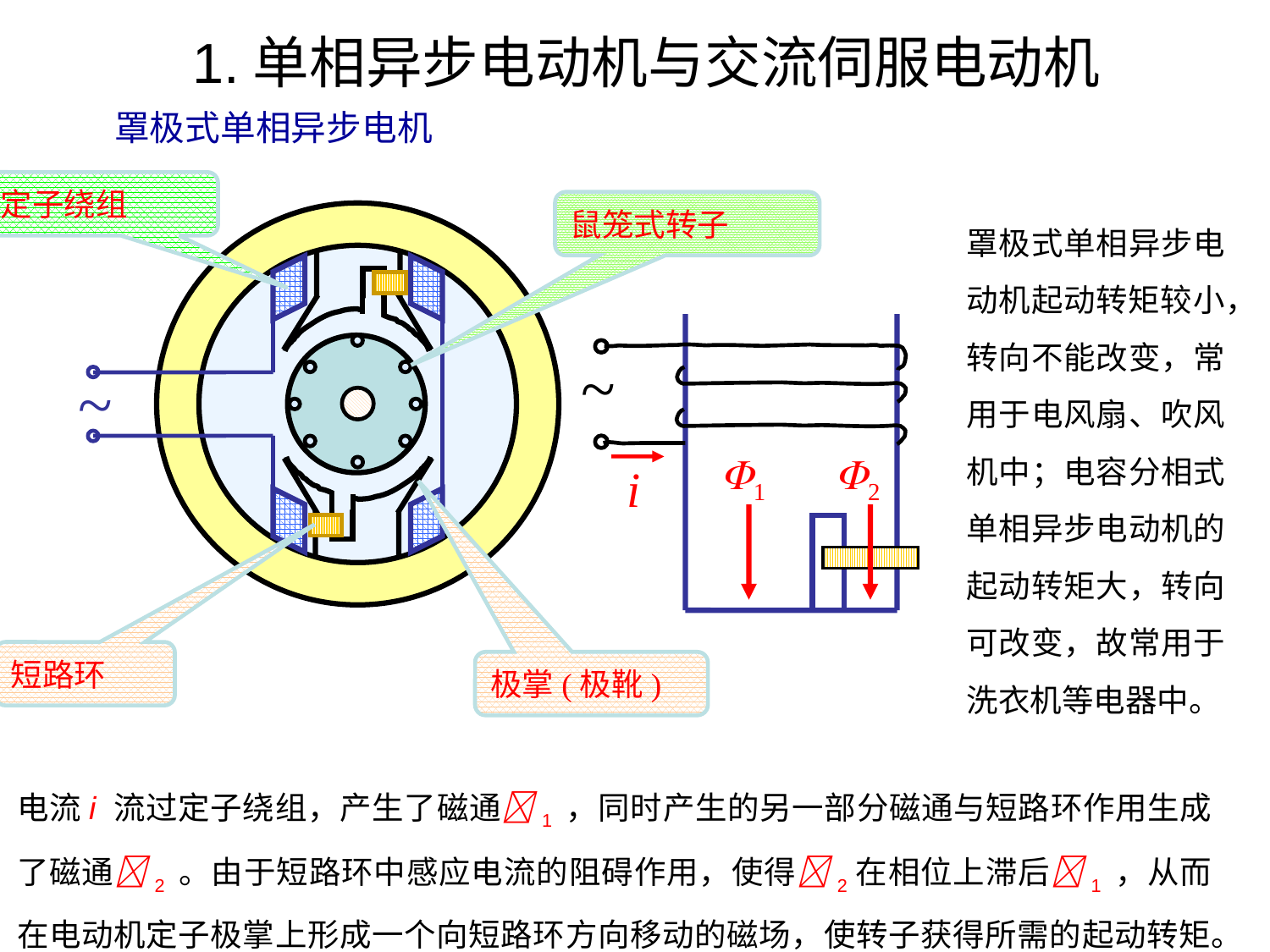

1.单相异步电动机与交流伺服电动机
罩极式单相异步电机
定子绕组
鼠笼式转子
罩极式单相异步电动机起动转矩较小，转向不能改变，常用于电风扇、吹风机中；电容分相式单相异步电动机的起动转矩大，转向可改变，故常用于洗衣机等电器中。

~

~

Φ1
Φ2
i

短路环
极掌(极靴)
电流i 流过定子绕组，产生了磁通Φ1 ，同时产生的另一部分磁通与短路环作用生成了磁通Φ2 。由于短路环中感应电流的阻碍作用，使得Φ2在相位上滞后Φ1 ，从而在电动机定子极掌上形成一个向短路环方向移动的磁场，使转子获得所需的起动转矩。